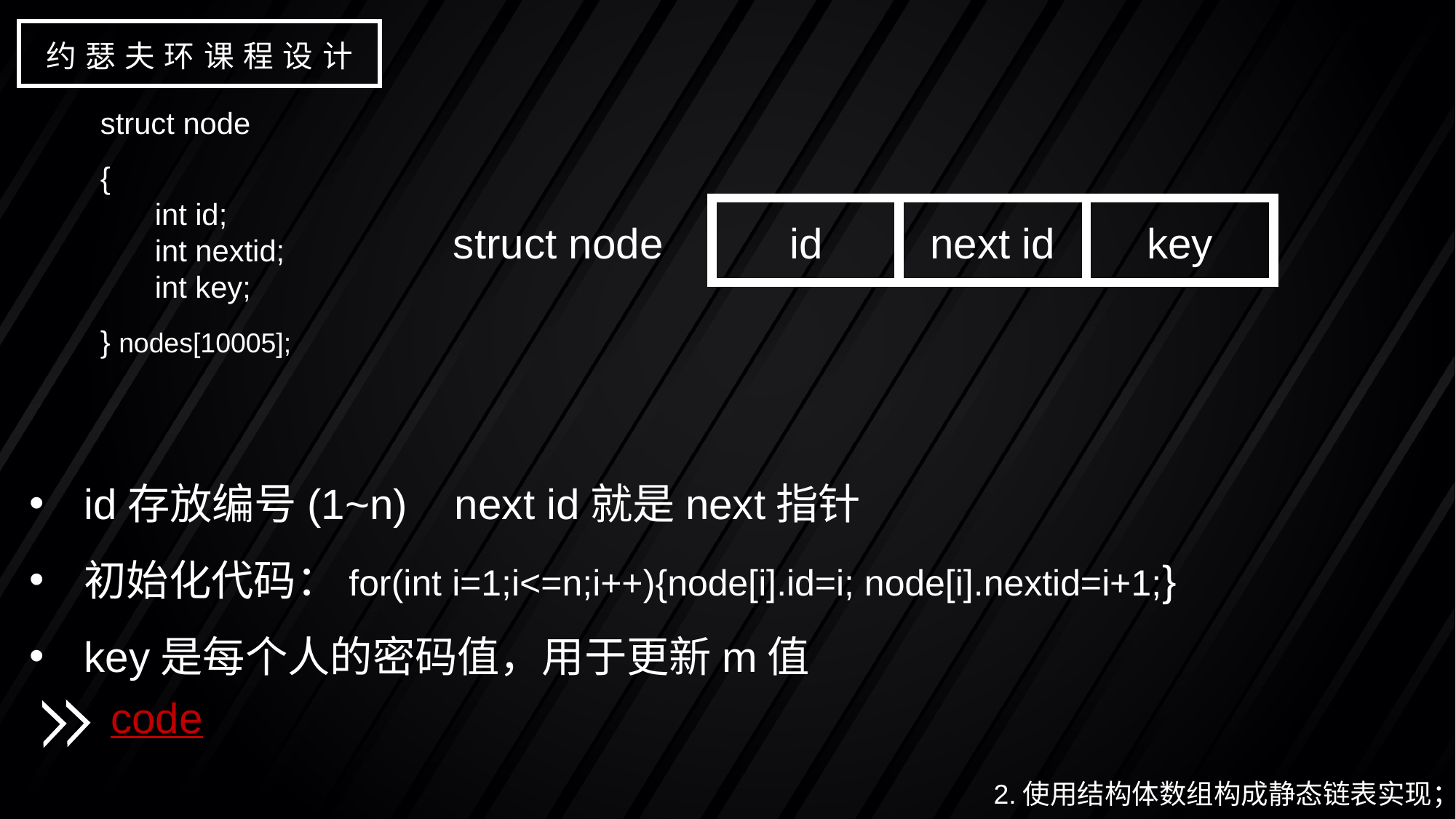

约瑟夫环课程设计
struct node
{
int id;
int nextid;
int key;
} nodes[10005];

struct node
next id
key
id
id存放编号(1~n)    next id就是next指针
初始化代码：for(int i=1;i<=n;i++){node[i].id=i; node[i].nextid=i+1;}
key是每个人的密码值，用于更新m值
code

2.使用结构体数组构成静态链表实现；